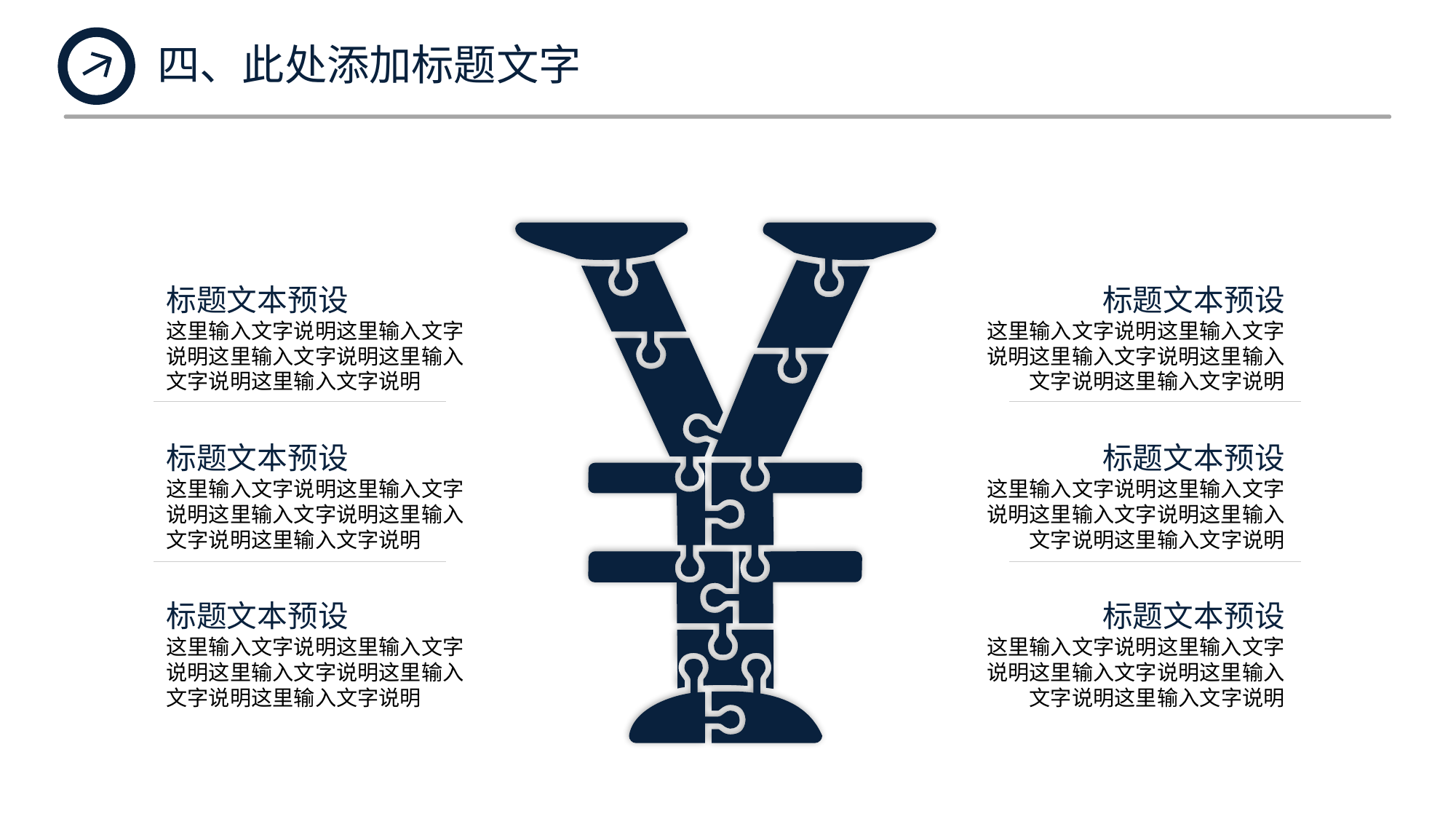

四、此处添加标题文字

标题文本预设
这里输入文字说明这里输入文字说明这里输入文字说明这里输入文字说明这里输入文字说明
标题文本预设
这里输入文字说明这里输入文字说明这里输入文字说明这里输入文字说明这里输入文字说明
标题文本预设
这里输入文字说明这里输入文字说明这里输入文字说明这里输入文字说明这里输入文字说明
标题文本预设
这里输入文字说明这里输入文字说明这里输入文字说明这里输入文字说明这里输入文字说明
标题文本预设
这里输入文字说明这里输入文字说明这里输入文字说明这里输入文字说明这里输入文字说明
标题文本预设
这里输入文字说明这里输入文字说明这里输入文字说明这里输入文字说明这里输入文字说明